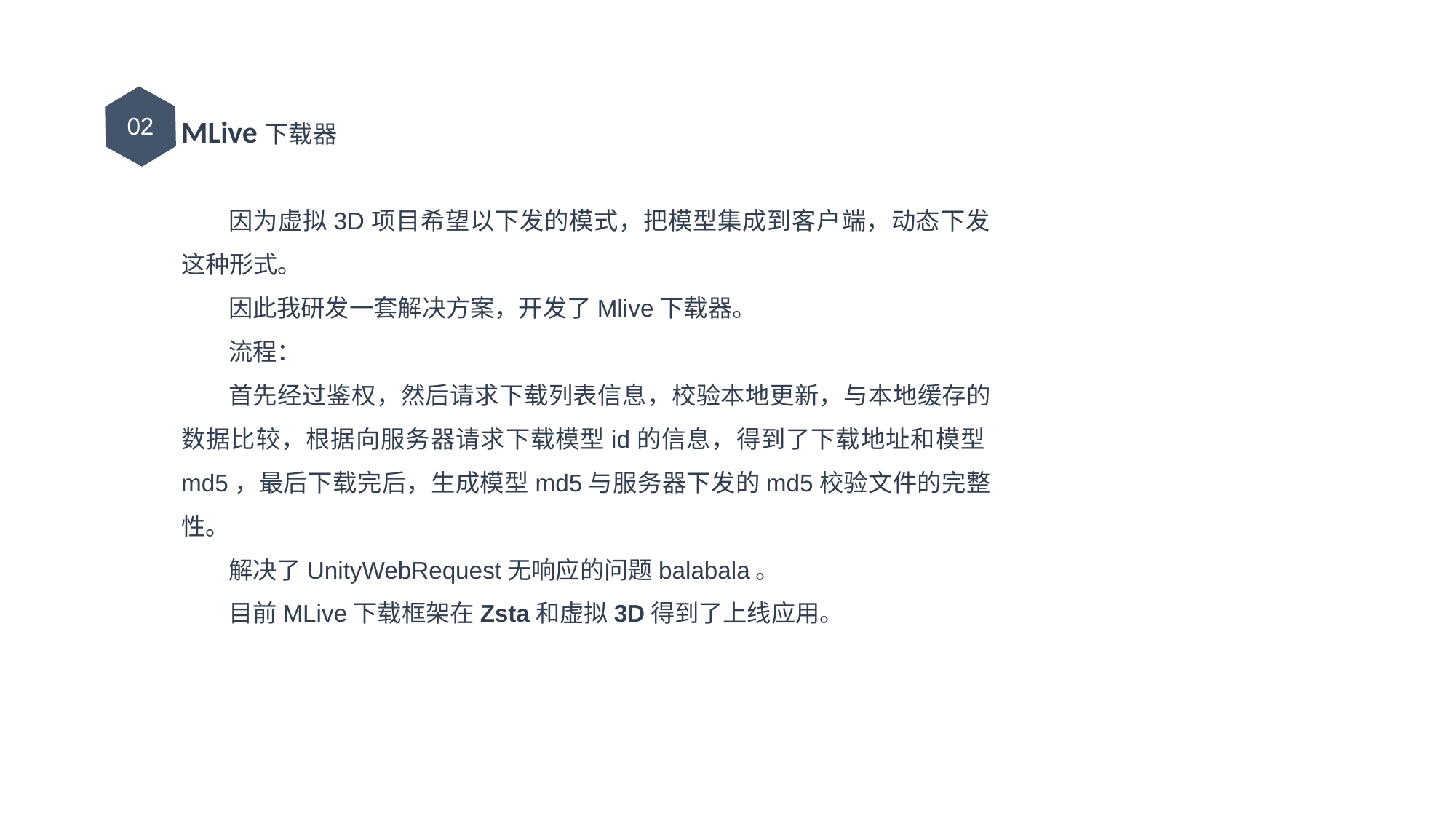

02
MLive下载器
因为虚拟3D项目希望以下发的模式，把模型集成到客户端，动态下发这种形式。
因此我研发一套解决方案，开发了Mlive下载器。
流程：
首先经过鉴权，然后请求下载列表信息，校验本地更新，与本地缓存的数据比较，根据向服务器请求下载模型id的信息，得到了下载地址和模型md5，最后下载完后，生成模型md5与服务器下发的md5校验文件的完整性。
解决了UnityWebRequest无响应的问题balabala。
目前MLive下载框架在Zsta和虚拟3D得到了上线应用。